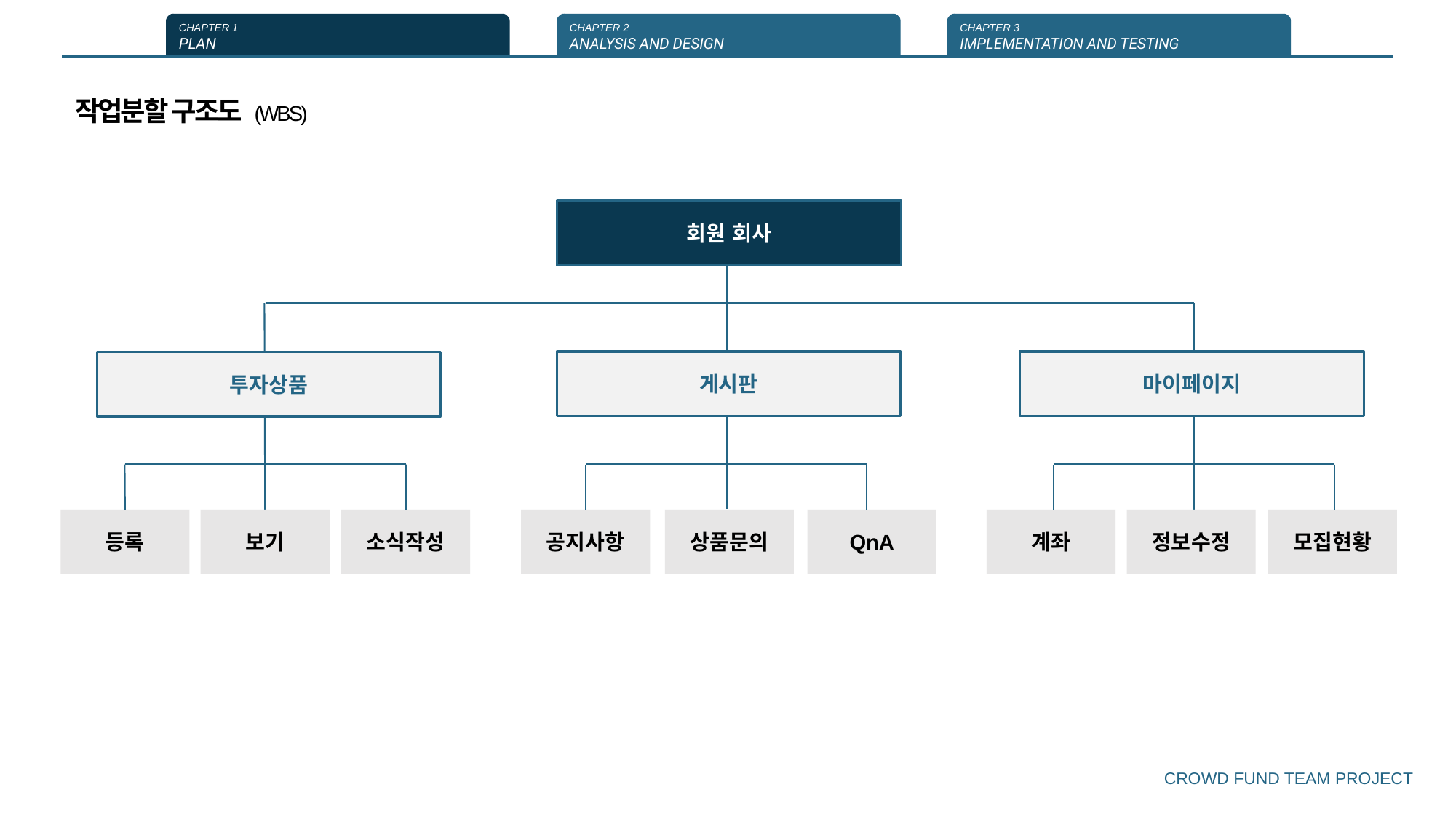

CHAPTER 1
PLAN
CHAPTER 2
ANALYSIS AND DESIGN
CHAPTER 3
IMPLEMENTATION AND TESTING
작업분할 구조도 (WBS)
회원 회사
게시판
마이페이지
투자상품
등록
보기
소식작성
공지사항
상품문의
QnA
계좌
정보수정
모집현황
CROWD FUND TEAM PROJECT